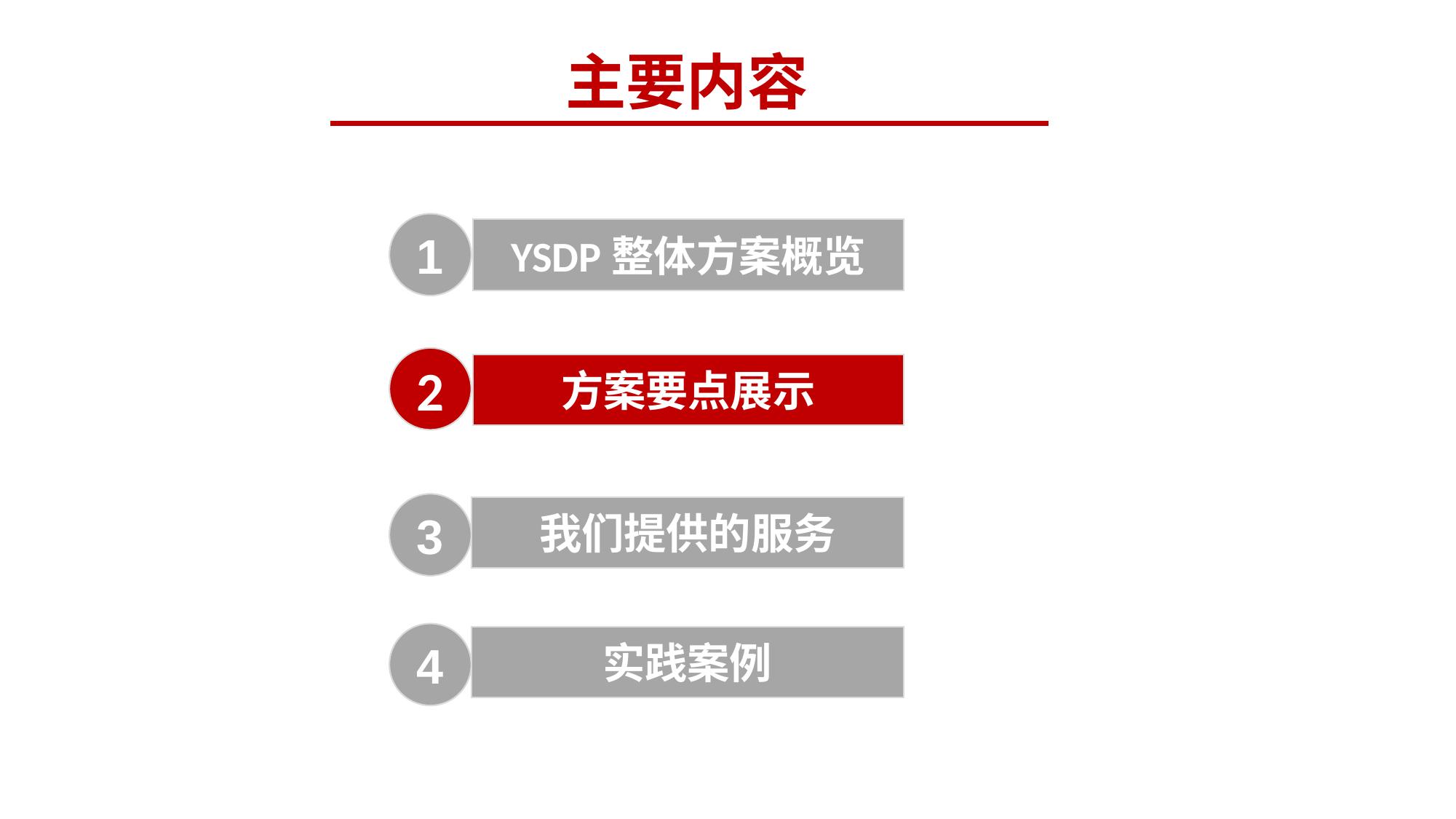

主要内容

1
YSDP整体方案概览
2
方案要点展示
3
我们提供的服务
4
实践案例